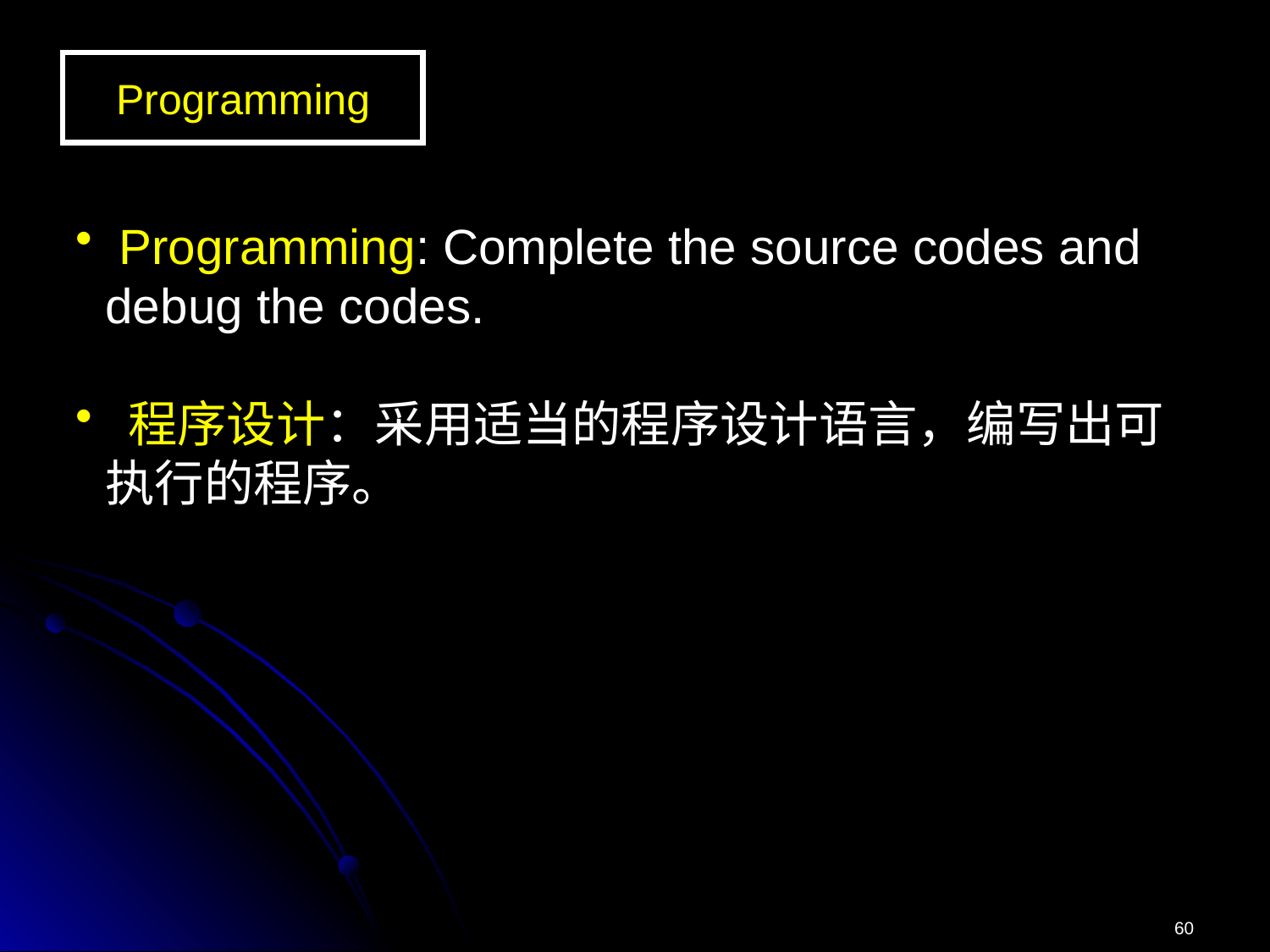

Programming
 Programming: Complete the source codes and debug the codes.

 程序设计：采用适当的程序设计语言，编写出可执行的程序。

60